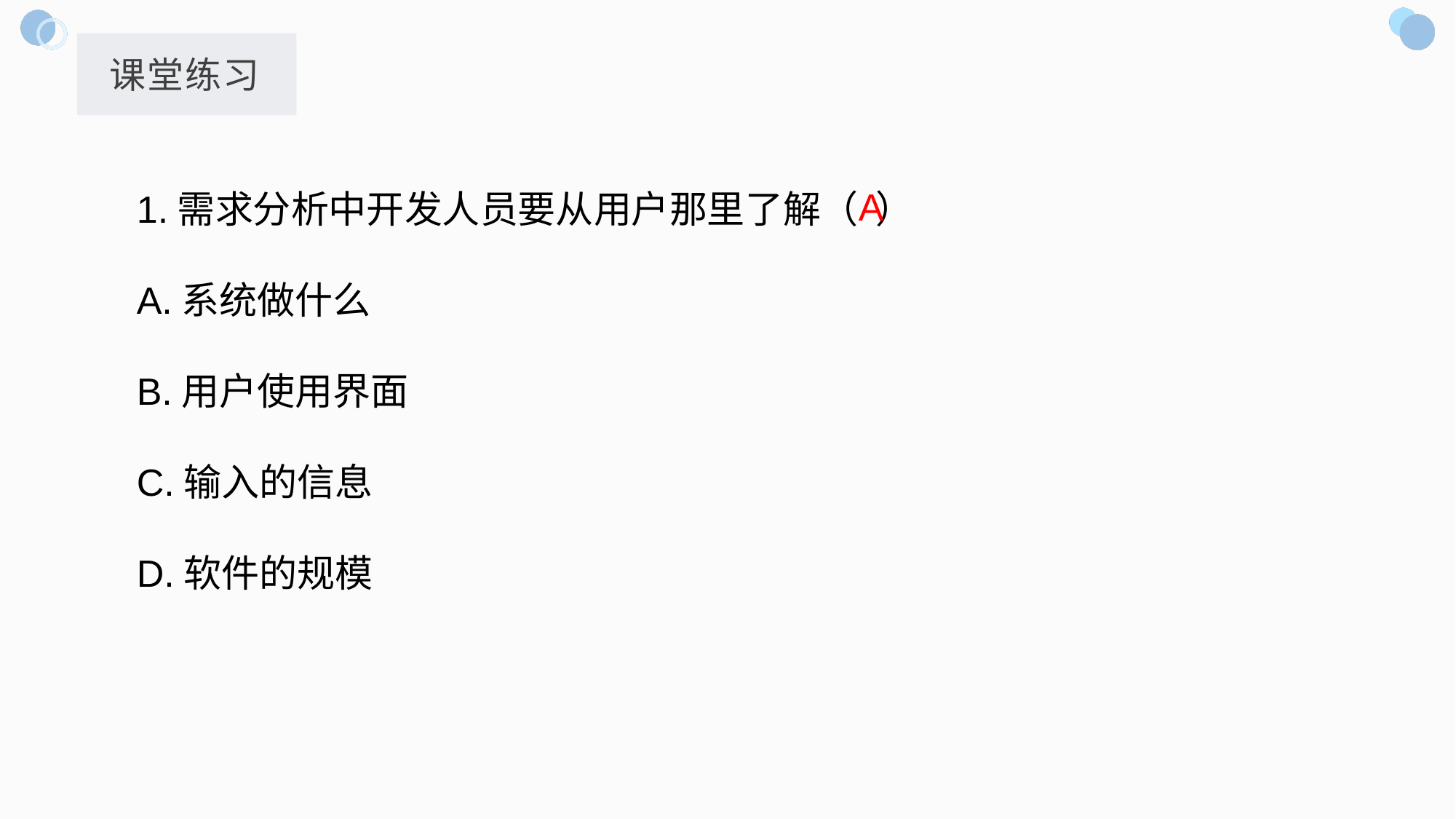

课堂练习

1.需求分析中开发人员要从用户那里了解（  ）

A.系统做什么

B.用户使用界面

C.输入的信息

D.软件的规模
A